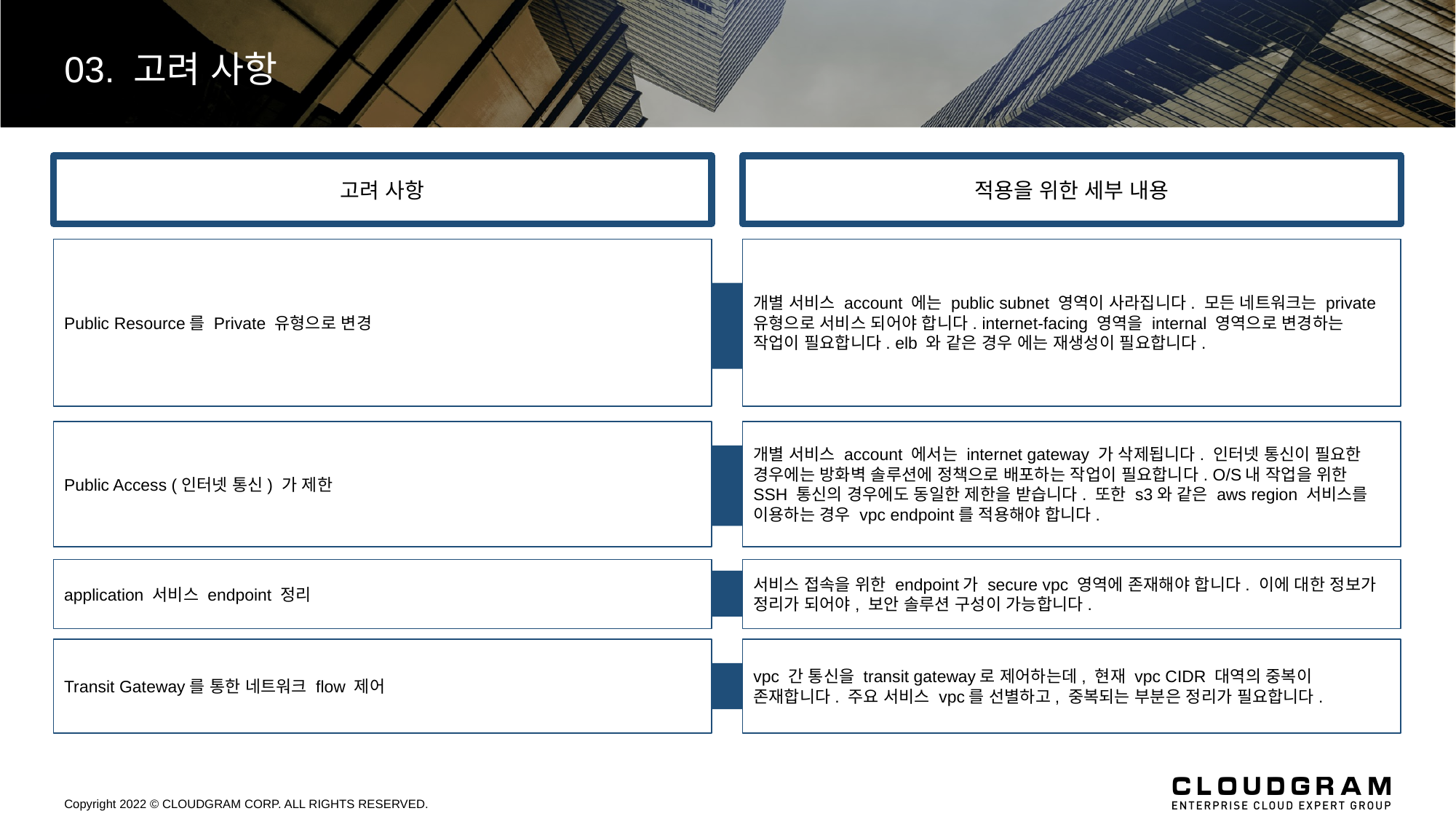

03. 고려 사항

고려 사항
적용을 위한 세부 내용
Public Resource를 Private 유형으로 변경
개별 서비스 account 에는 public subnet 영역이 사라집니다. 모든 네트워크는 private 유형으로 서비스 되어야 합니다. internet-facing 영역을 internal 영역으로 변경하는 작업이 필요합니다. elb 와 같은 경우 에는 재생성이 필요합니다.

Public Access (인터넷 통신) 가 제한
개별 서비스 account 에서는 internet gateway 가 삭제됩니다. 인터넷 통신이 필요한 경우에는 방화벽 솔루션에 정책으로 배포하는 작업이 필요합니다. O/S내 작업을 위한 SSH 통신의 경우에도 동일한 제한을 받습니다. 또한 s3와 같은 aws region 서비스를 이용하는 경우 vpc endpoint를 적용해야 합니다.

application 서비스 endpoint 정리
서비스 접속을 위한 endpoint가 secure vpc 영역에 존재해야 합니다. 이에 대한 정보가 정리가 되어야, 보안 솔루션 구성이 가능합니다.

Transit Gateway를 통한 네트워크 flow 제어
vpc 간 통신을 transit gateway로 제어하는데, 현재 vpc CIDR 대역의 중복이 존재합니다. 주요 서비스 vpc를 선별하고, 중복되는 부분은 정리가 필요합니다.